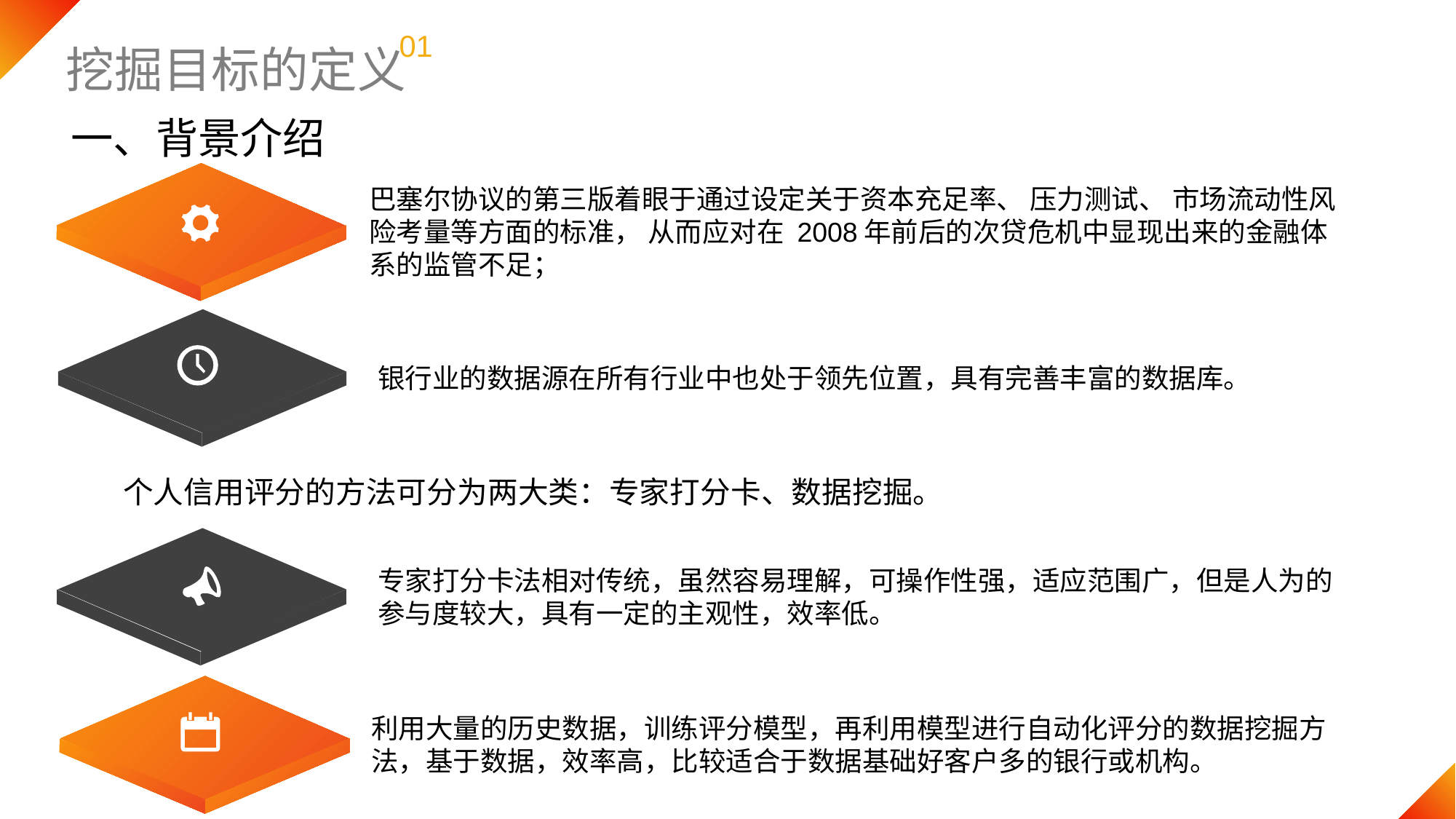

01
挖掘目标的定义
一、背景介绍

巴塞尔协议的第三版着眼于通过设定关于资本充足率、 压力测试、 市场流动性风险考量等方面的标准， 从而应对在 2008年前后的次贷危机中显现出来的金融体系的监管不足；

银行业的数据源在所有行业中也处于领先位置，具有完善丰富的数据库。
个人信用评分的方法可分为两大类：专家打分卡、数据挖掘。

专家打分卡法相对传统，虽然容易理解，可操作性强，适应范围广，但是人为的参与度较大，具有一定的主观性，效率低。

利用大量的历史数据，训练评分模型，再利用模型进行自动化评分的数据挖掘方法，基于数据，效率高，比较适合于数据基础好客户多的银行或机构。